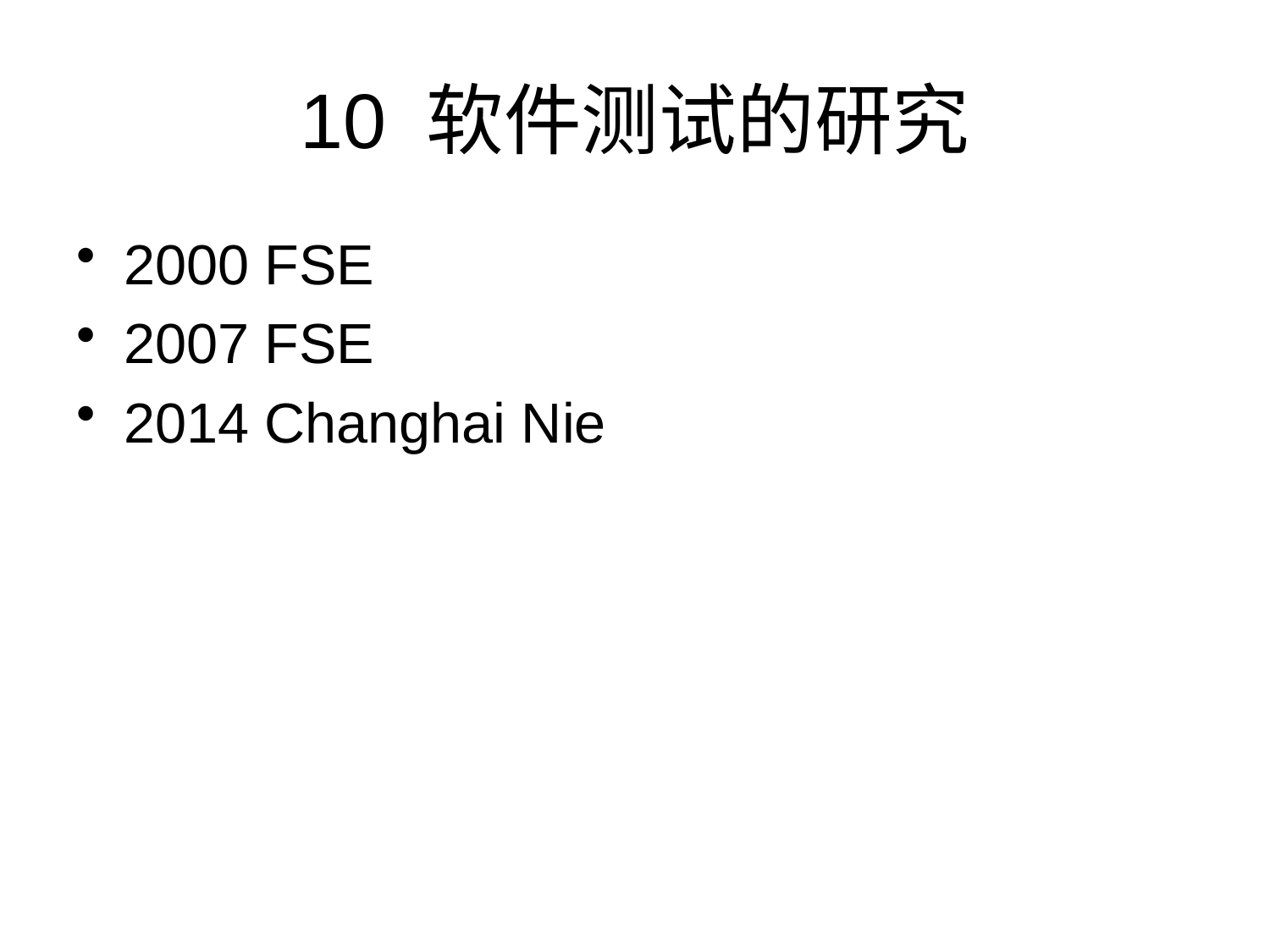

# 10 软件测试的研究
2000 FSE
2007 FSE
2014 Changhai Nie